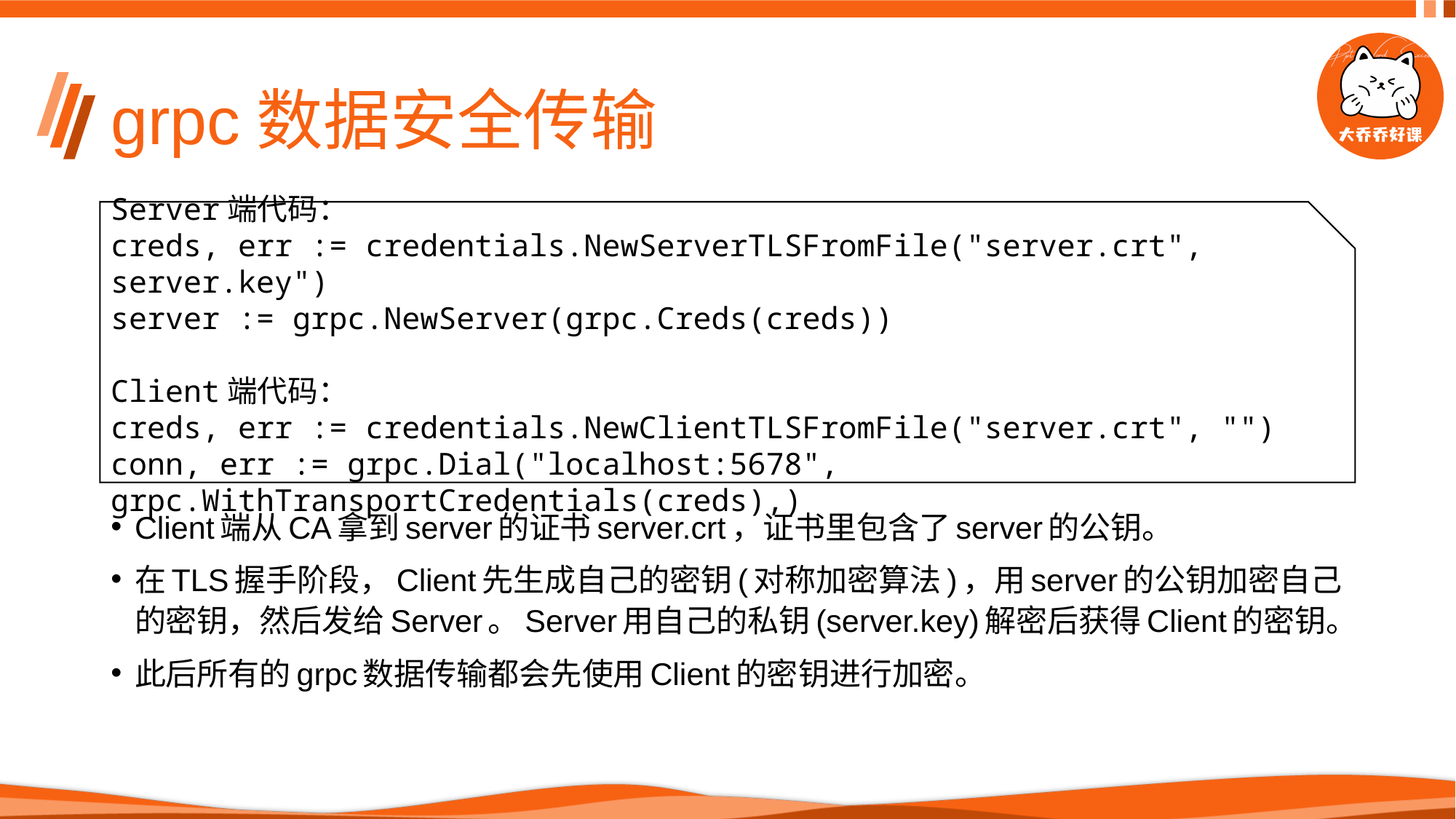

# grpc数据安全传输
Server端代码：
creds, err := credentials.NewServerTLSFromFile("server.crt",  server.key")
server := grpc.NewServer(grpc.Creds(creds))

Client端代码：
creds, err := credentials.NewClientTLSFromFile("server.crt", "")
conn, err := grpc.Dial("localhost:5678", grpc.WithTransportCredentials(creds),)
Client端从CA拿到server的证书server.crt，证书里包含了server的公钥。
在TLS握手阶段，Client先生成自己的密钥(对称加密算法)，用server的公钥加密自己的密钥，然后发给Server。Server用自己的私钥(server.key)解密后获得Client的密钥。
此后所有的grpc数据传输都会先使用Client的密钥进行加密。